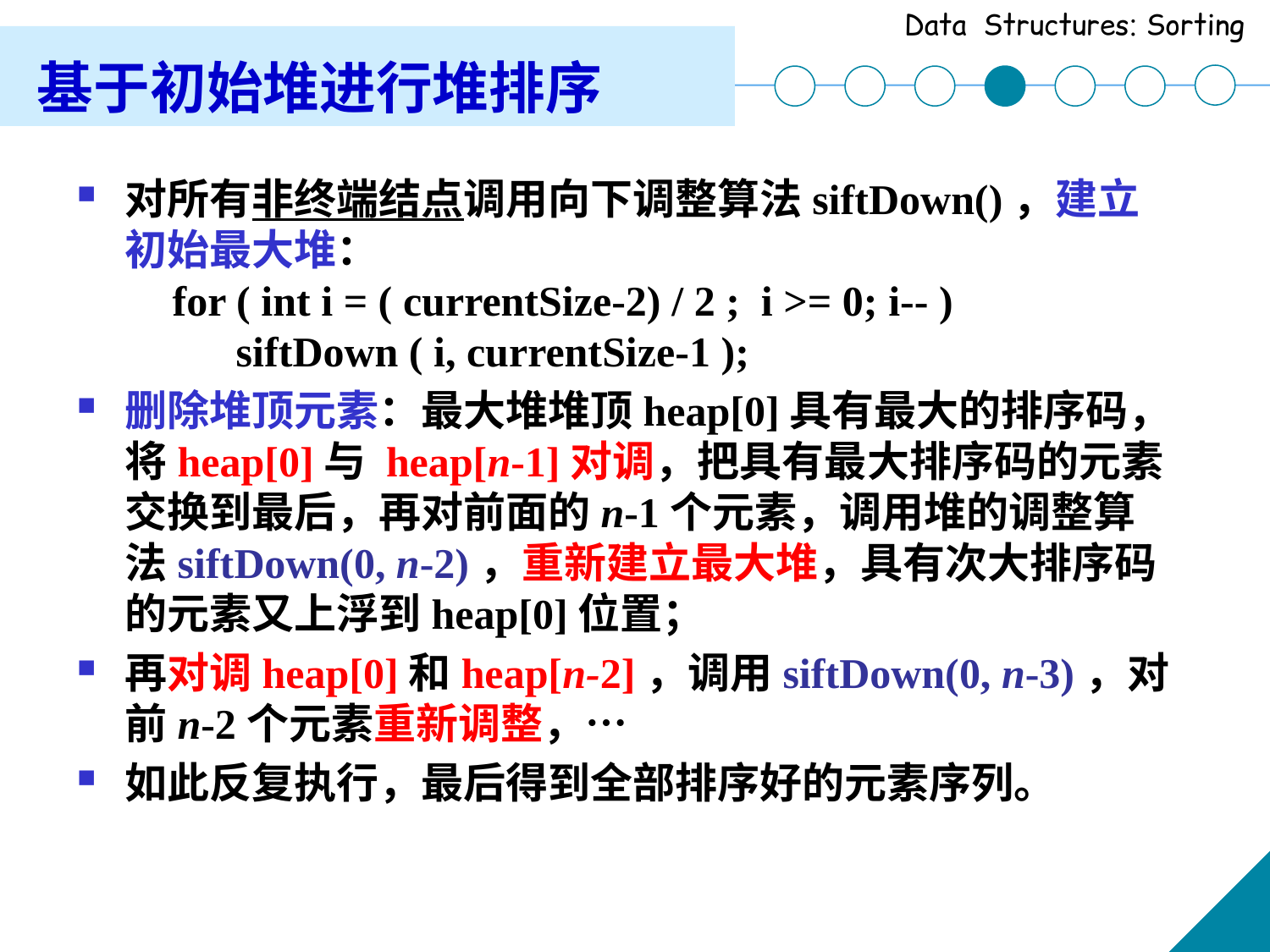

基于初始堆进行堆排序

对所有非终端结点调用向下调整算法siftDown()，建立初始最大堆：
         for ( int i = ( currentSize-2) / 2 ;  i >= 0; i-- )
               siftDown ( i, currentSize-1 );
删除堆顶元素：最大堆堆顶heap[0]具有最大的排序码，将heap[0]与 heap[n-1]对调，把具有最大排序码的元素交换到最后，再对前面的n-1个元素，调用堆的调整算法siftDown(0, n-2)，重新建立最大堆，具有次大排序码的元素又上浮到heap[0]位置；
再对调heap[0]和heap[n-2]，调用siftDown(0, n-3)，对前n-2个元素重新调整，…
如此反复执行，最后得到全部排序好的元素序列。